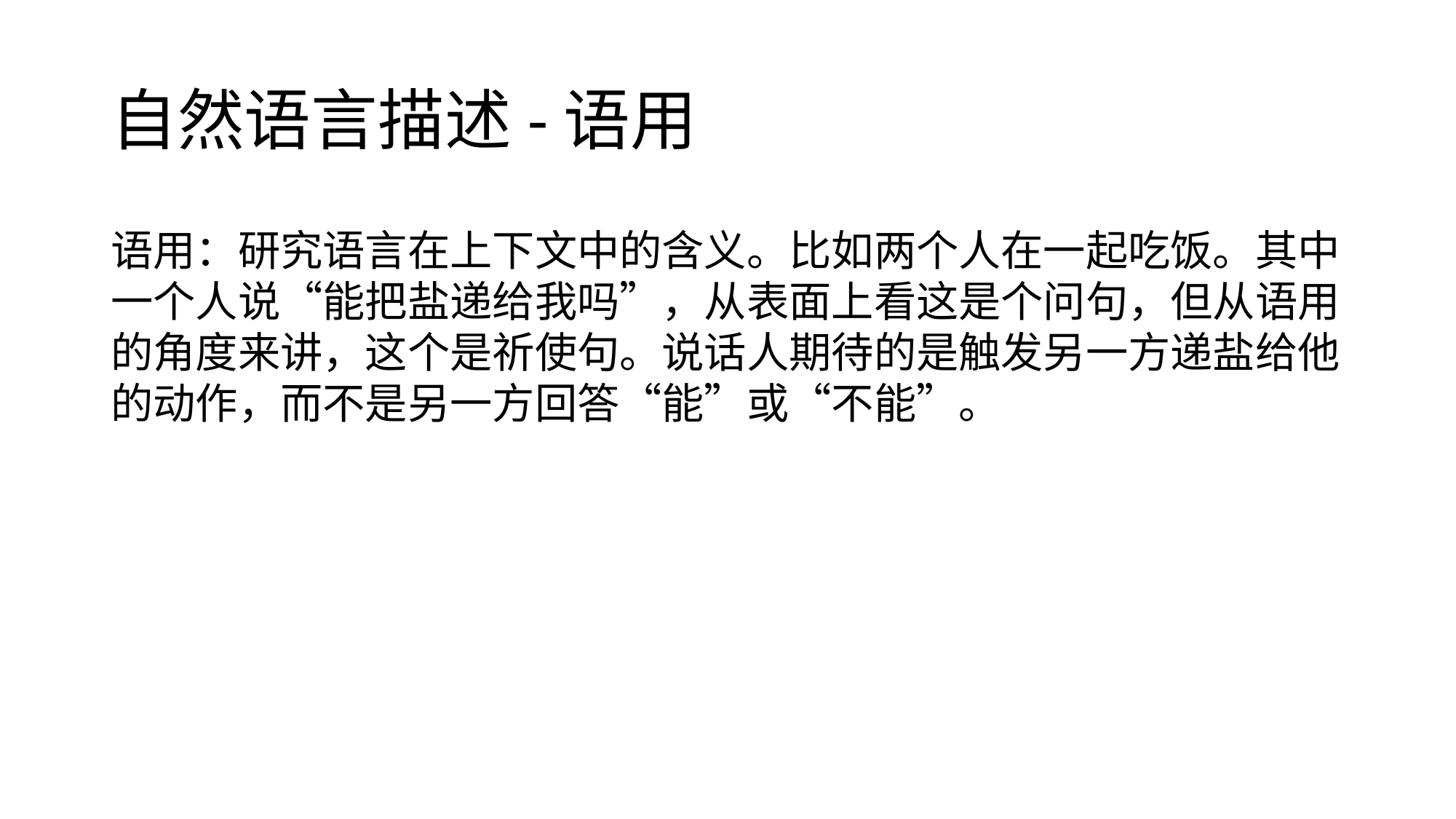

# 自然语言描述-语用
语用：研究语言在上下文中的含义。比如两个人在一起吃饭。其中一个人说“能把盐递给我吗”，从表面上看这是个问句，但从语用的角度来讲，这个是祈使句。说话人期待的是触发另一方递盐给他的动作，而不是另一方回答“能”或“不能”。